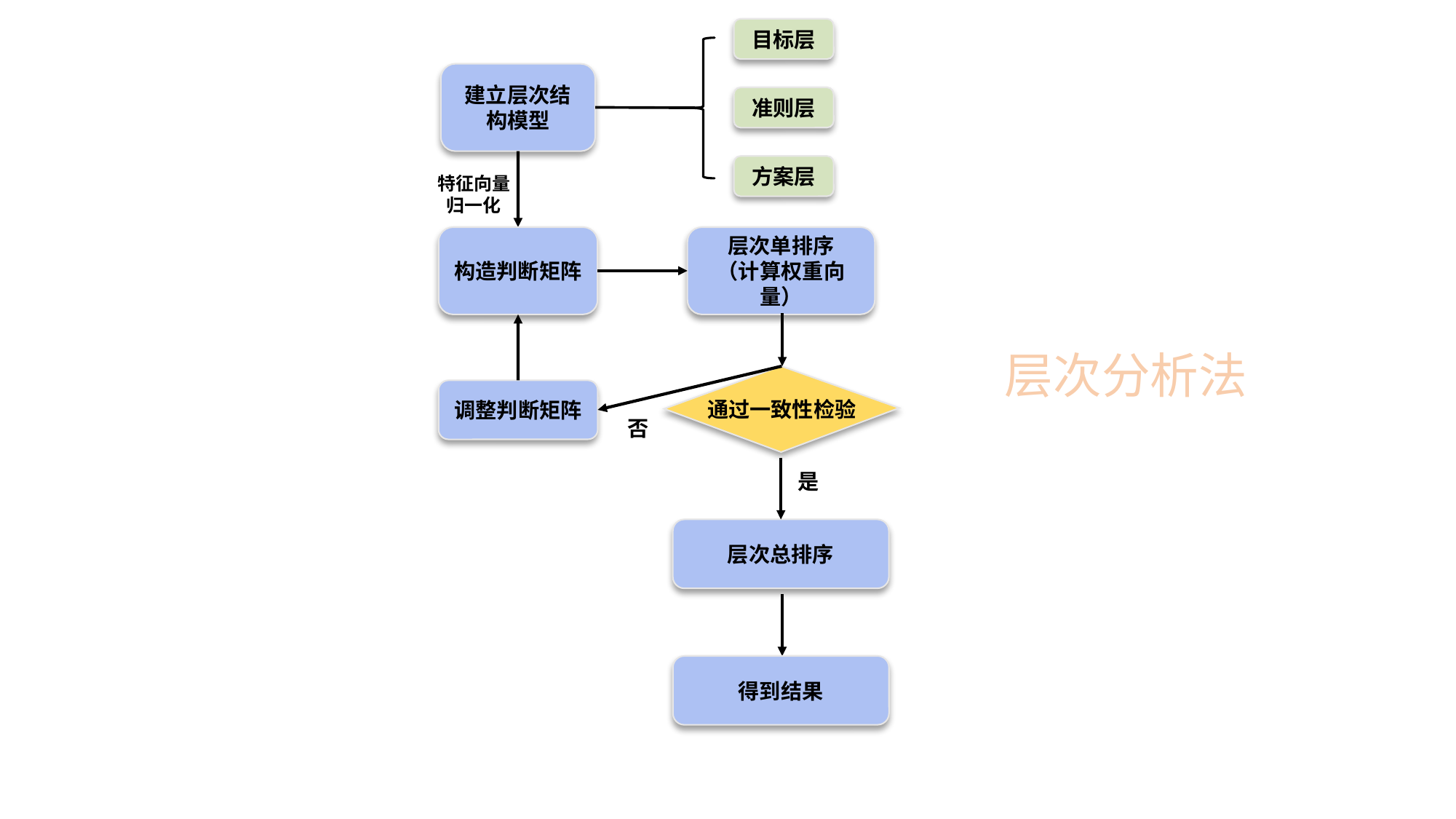

目标层
准则层
方案层

建立层次结构模型
特征向量
归一化
构造判断矩阵
层次单排序
（计算权重向量）
层次分析法
通过一致性检验
调整判断矩阵
否
是
层次总排序
得到结果